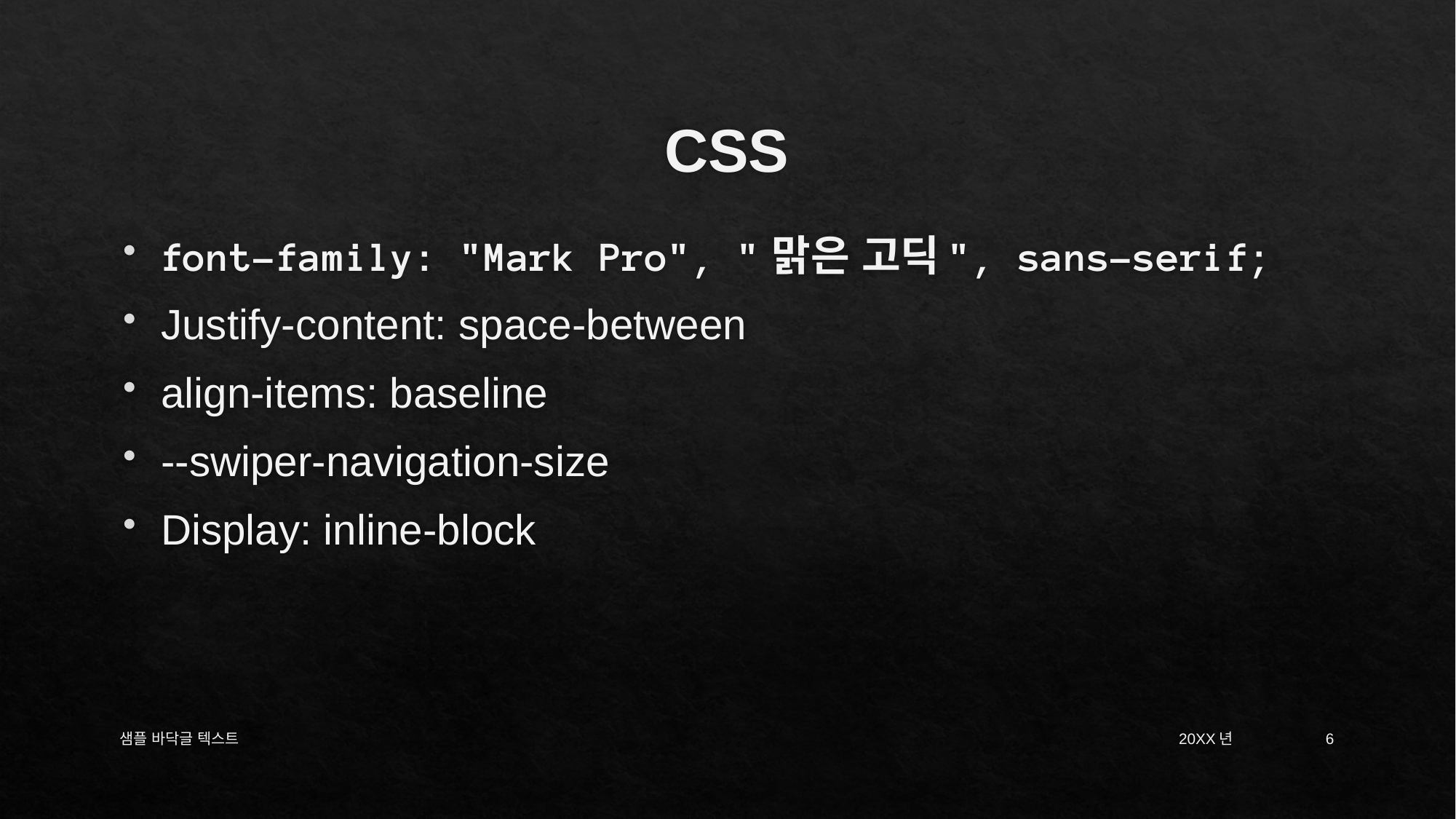

# CSS
font-family: "Mark Pro", "맑은 고딕", sans-serif;
Justify-content: space-between
align-items: baseline
--swiper-navigation-size
Display: inline-block
샘플 바닥글 텍스트
20XX년
6